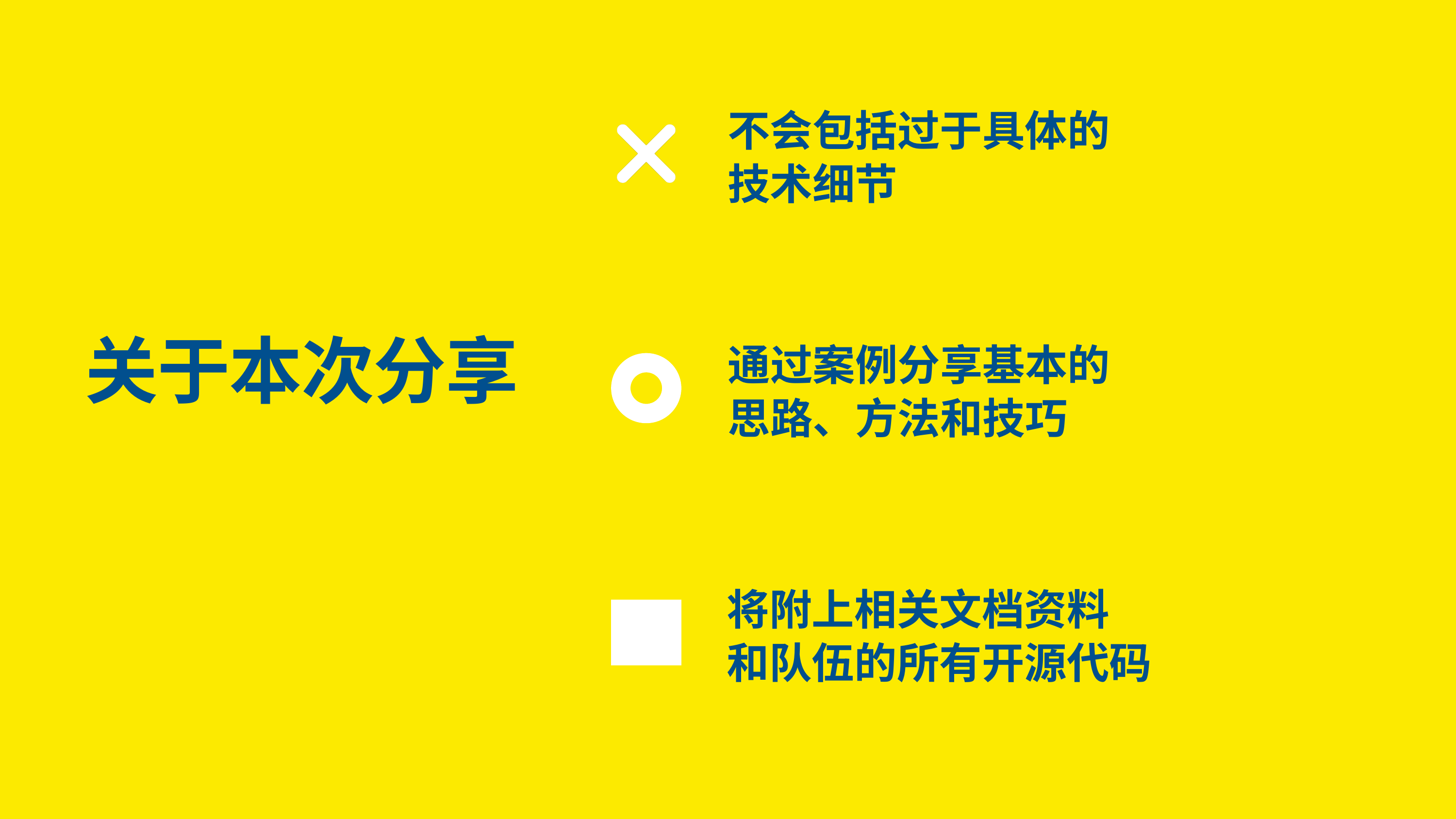

不会包括过于具体的
技术细节

关于本次分享
通过案例分享基本的
思路、方法和技巧

将附上相关文档资料
和队伍的所有开源代码